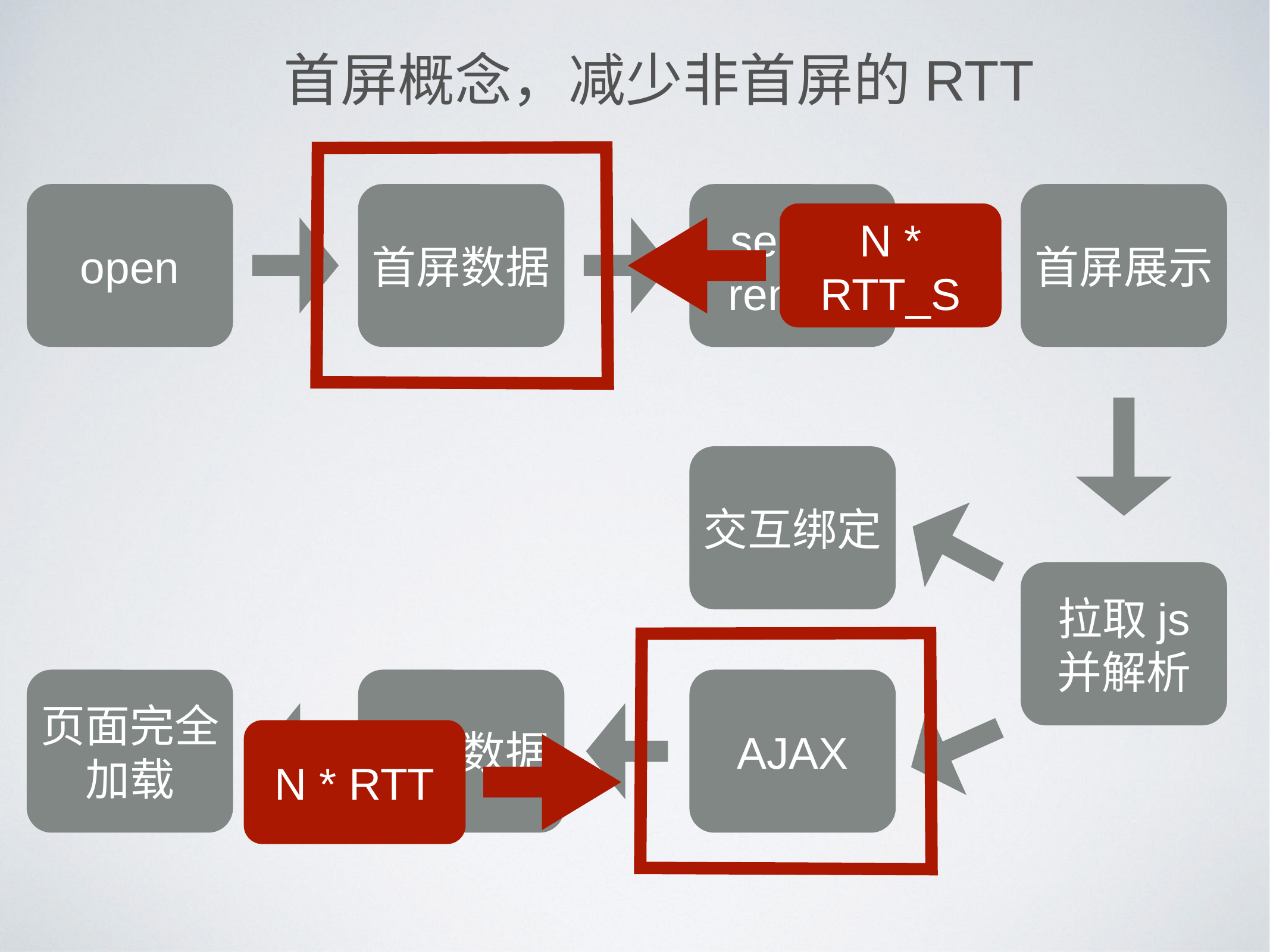

首屏概念，减少非首屏的RTT

open
首屏数据
server render
首屏展示
N * RTT_S

交互绑定

拉取js
并解析

页面完全加载
拉取数据
AJAX

N * RTT

42